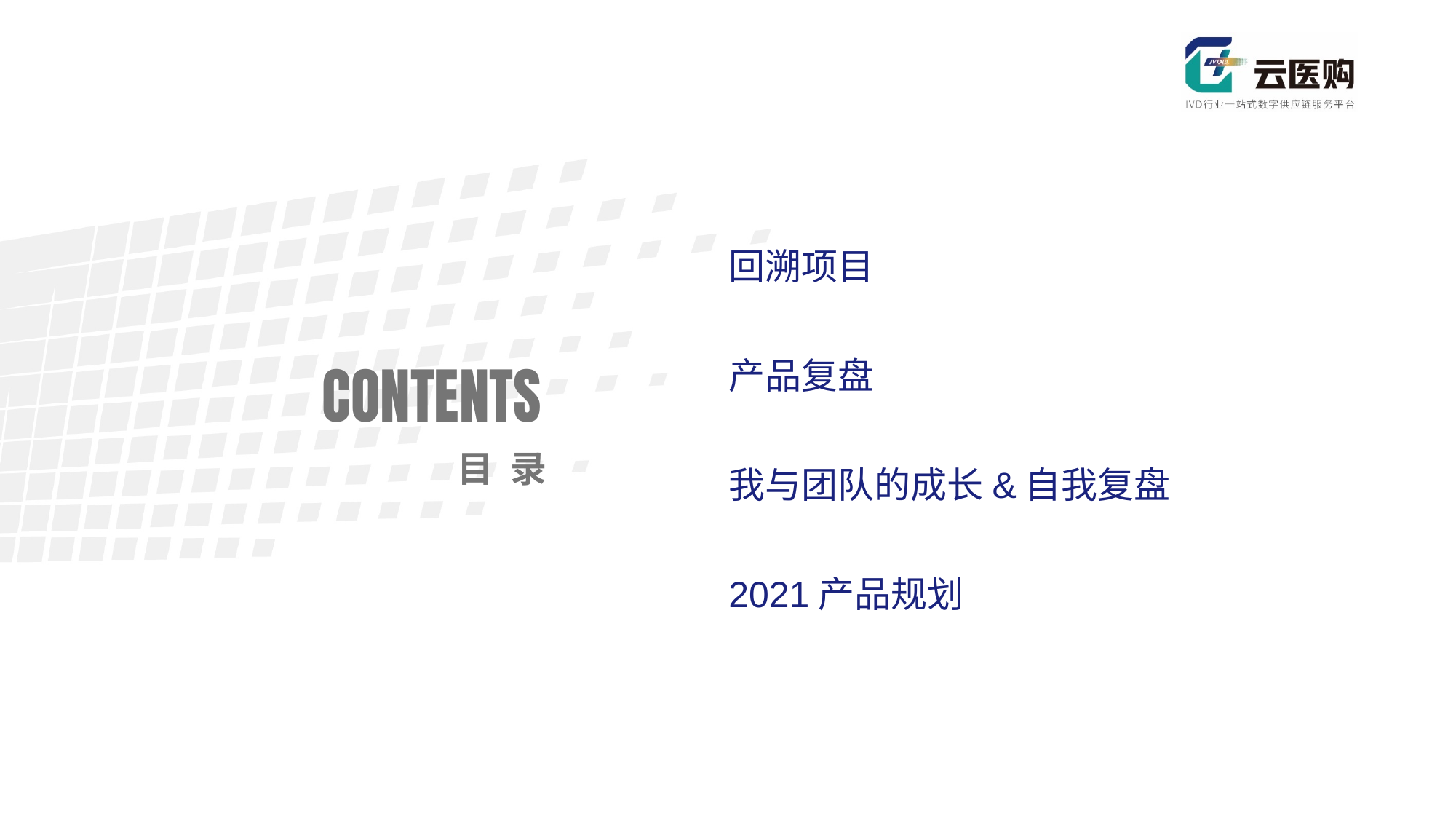

回溯项目
产品复盘
我与团队的成长&自我复盘
2021产品规划
CONTENTS
目  录